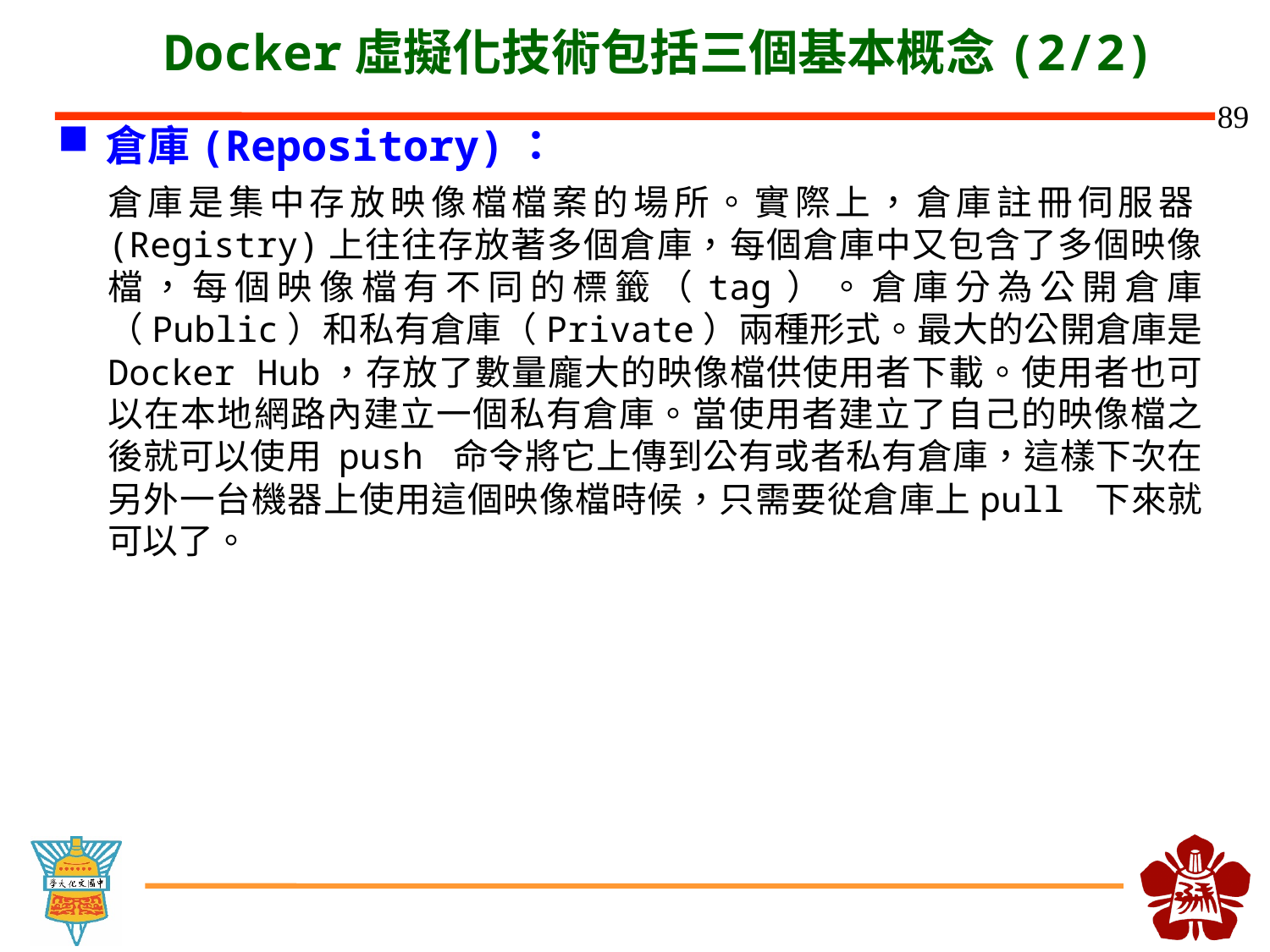

# Docker虛擬化技術包括三個基本概念(2/2)
倉庫(Repository)：
倉庫是集中存放映像檔檔案的場所。實際上，倉庫註冊伺服器(Registry)上往往存放著多個倉庫，每個倉庫中又包含了多個映像檔，每個映像檔有不同的標籤（tag）。倉庫分為公開倉庫（Public）和私有倉庫（Private）兩種形式。最大的公開倉庫是 Docker Hub，存放了數量龐大的映像檔供使用者下載。使用者也可以在本地網路內建立一個私有倉庫。當使用者建立了自己的映像檔之後就可以使用 push 命令將它上傳到公有或者私有倉庫，這樣下次在另外一台機器上使用這個映像檔時候，只需要從倉庫上pull 下來就可以了。